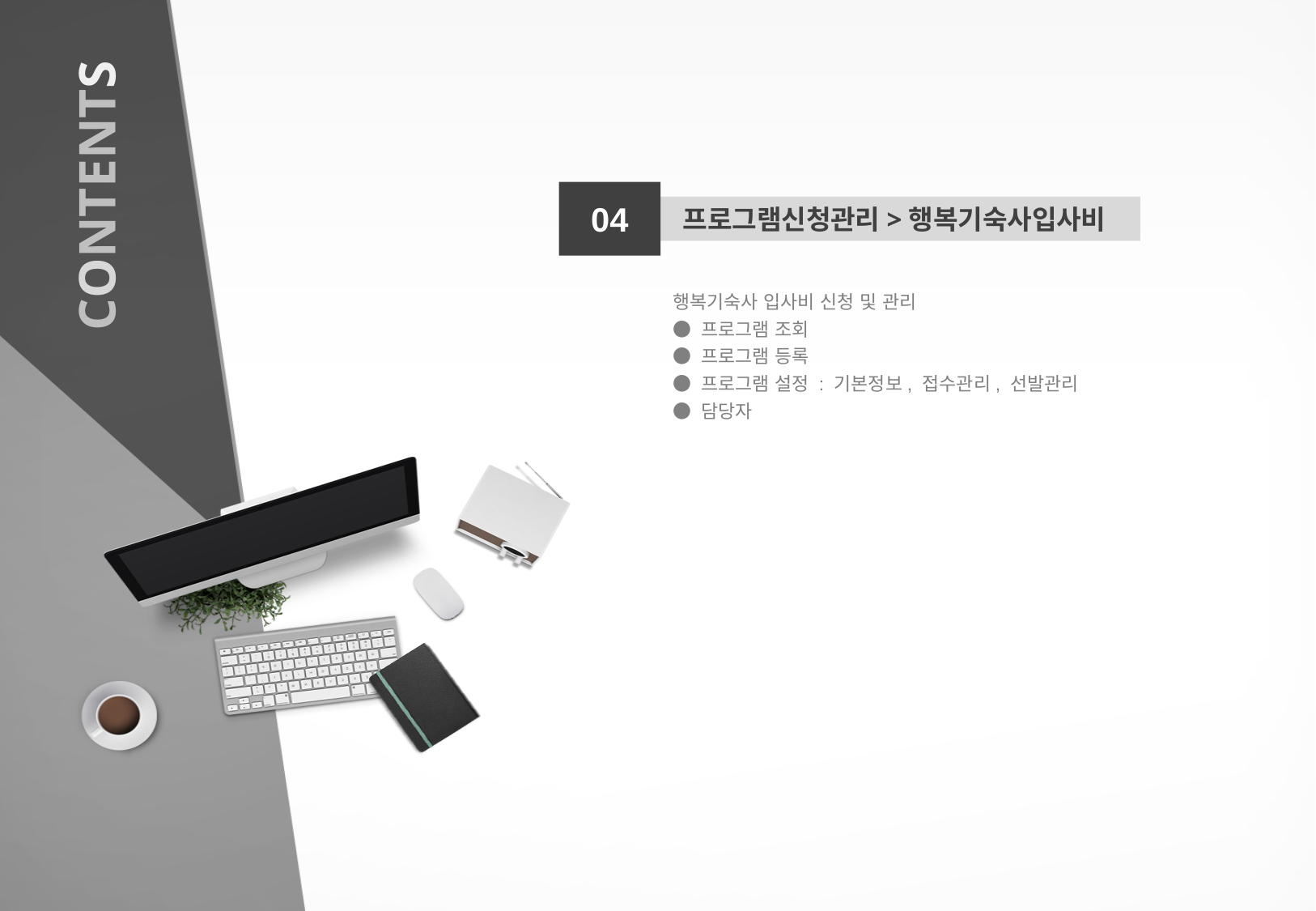

CONTENTS
04
프로그램신청관리>행복기숙사입사비
행복기숙사 입사비 신청 및 관리
● 프로그램 조회
● 프로그램 등록
● 프로그램 설정 : 기본정보, 접수관리, 선발관리
● 담당자